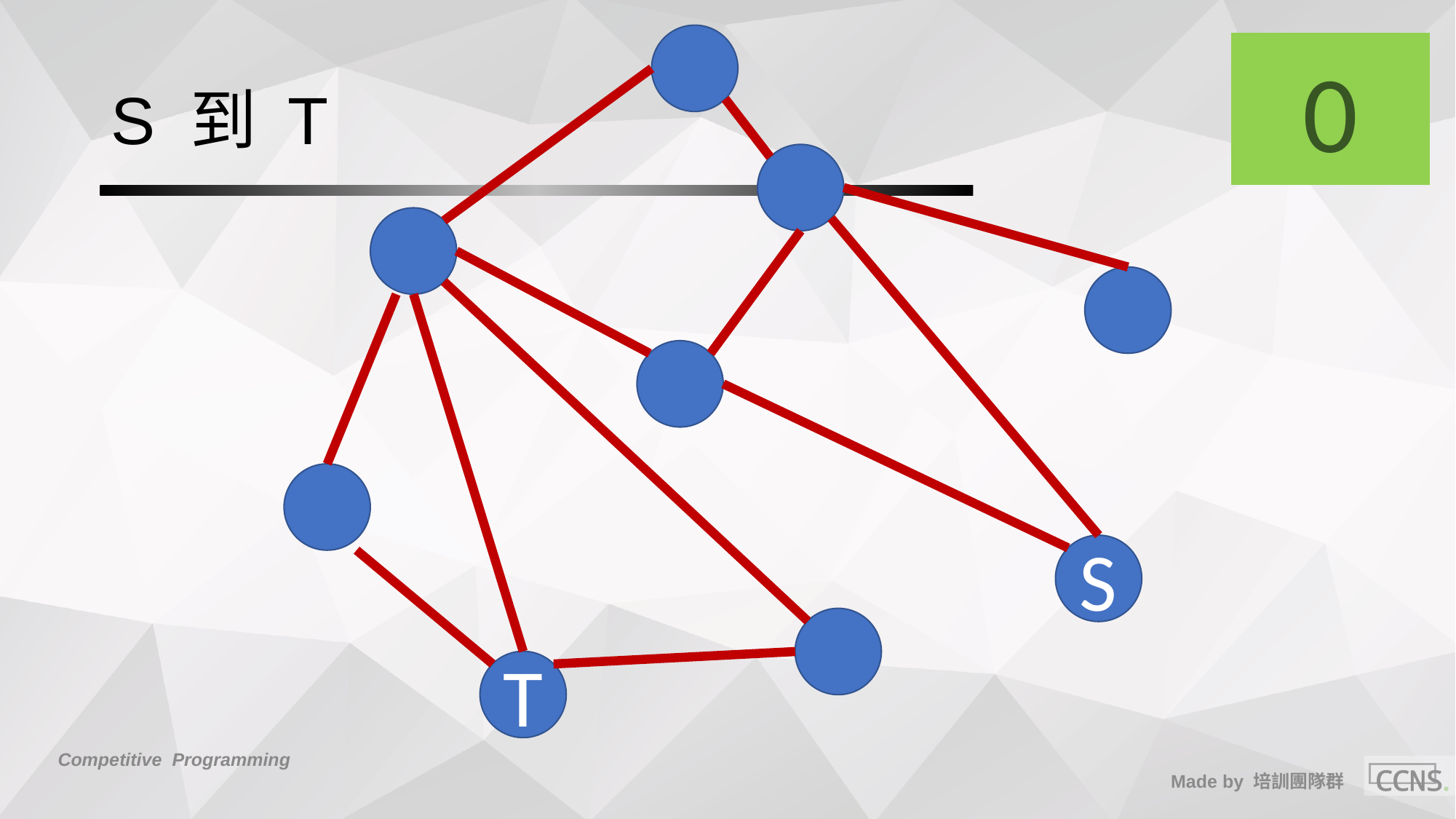

0
# S 到 T

S

T